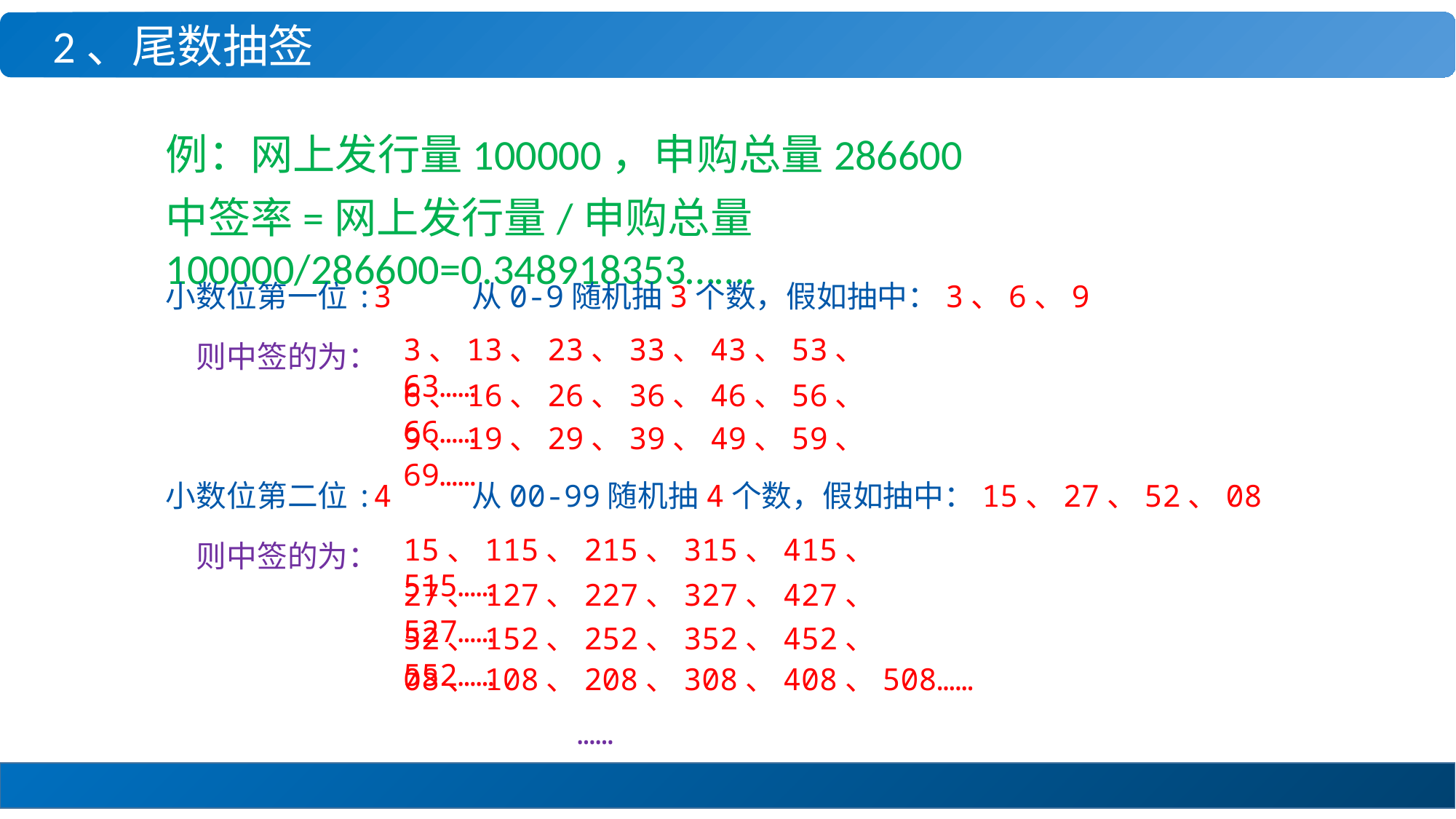

2、尾数抽签

例：网上发行量100000，申购总量286600
中签率=网上发行量/申购总量      100000/286600=0.348918353…….
小数位第一位:3    从0-9随机抽3个数，假如抽中：3、6、9
3、13、23、33、43、53、63……
则中签的为：
6、16、26、36、46、56、66……
9、19、29、39、49、59、69……
小数位第二位:4    从00-99随机抽4个数，假如抽中：15、27、52、08
15、115、215、315、415、515……
则中签的为：
27、127、227、327、427、527……
52、152、252、352、452、552……
08、108、208、308、408、508……
……